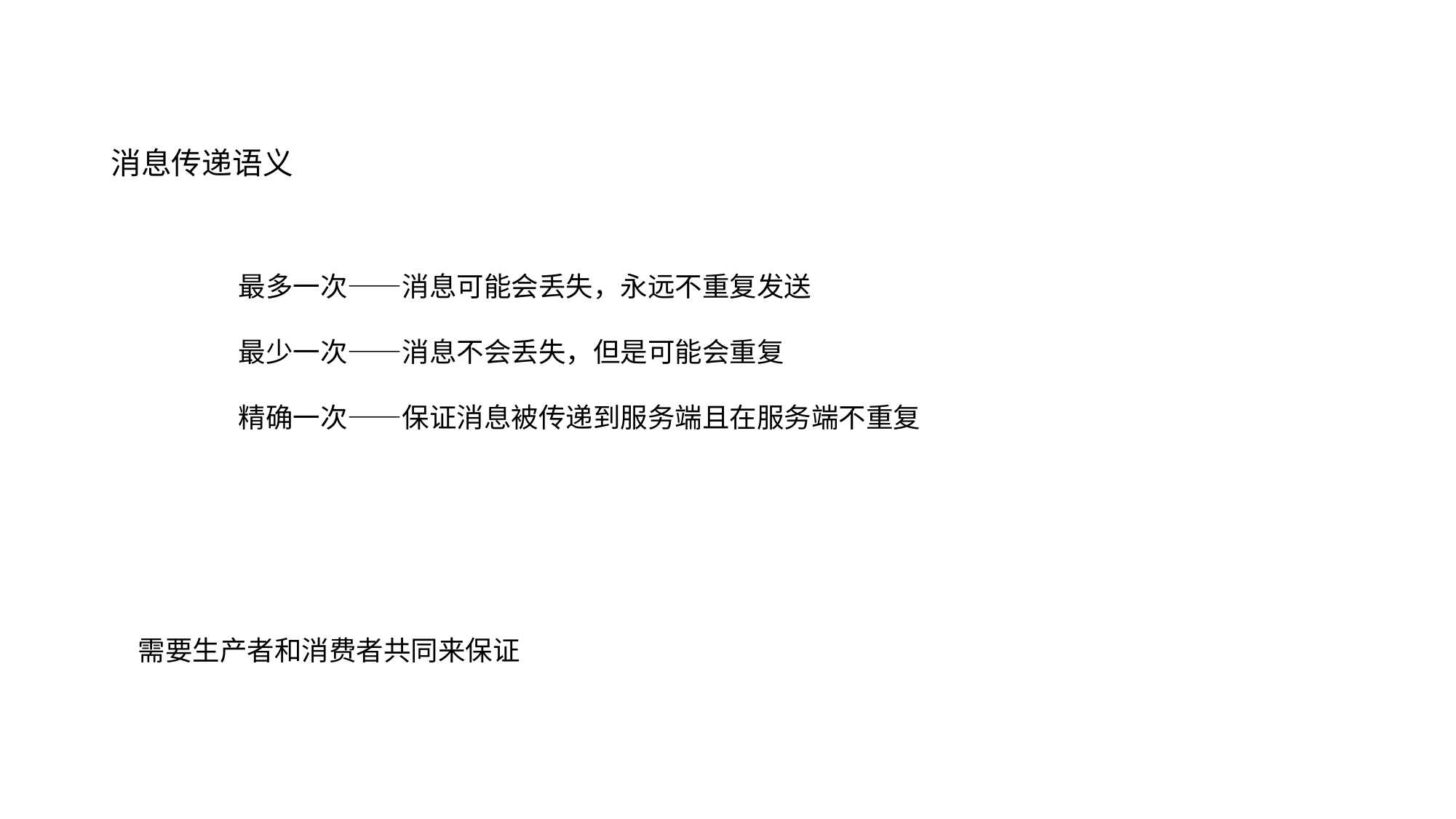

# 消息传递语义
最多一次——消息可能会丢失，永远不重复发送

最少一次——消息不会丢失，但是可能会重复

精确一次——保证消息被传递到服务端且在服务端不重复
需要生产者和消费者共同来保证